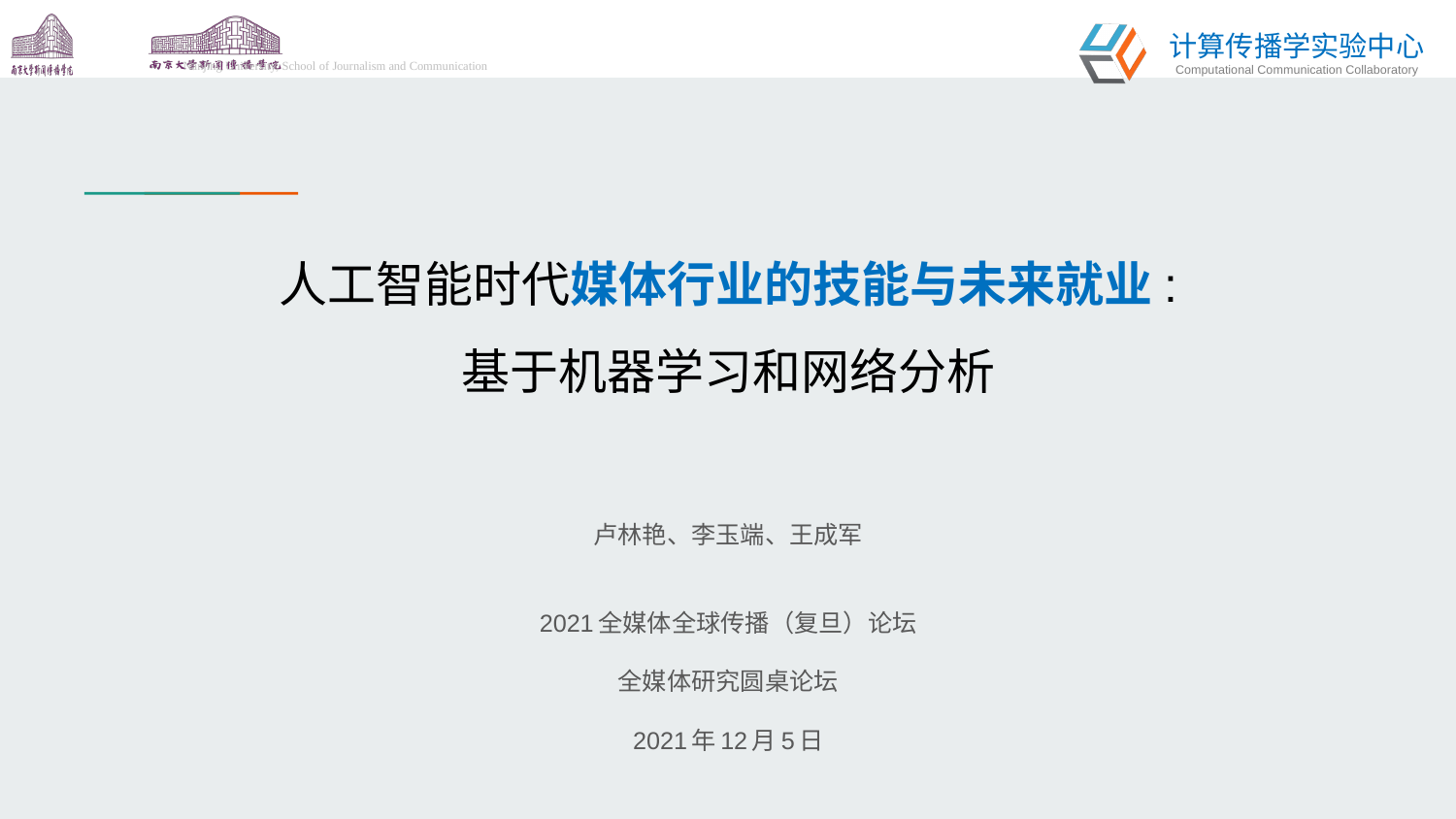

# 人工智能时代媒体行业的技能与未来就业: 基于机器学习和网络分析
卢林艳、李玉端、王成军

2021全媒体全球传播（复旦）论坛

全媒体研究圆桌论坛

2021年12月5日